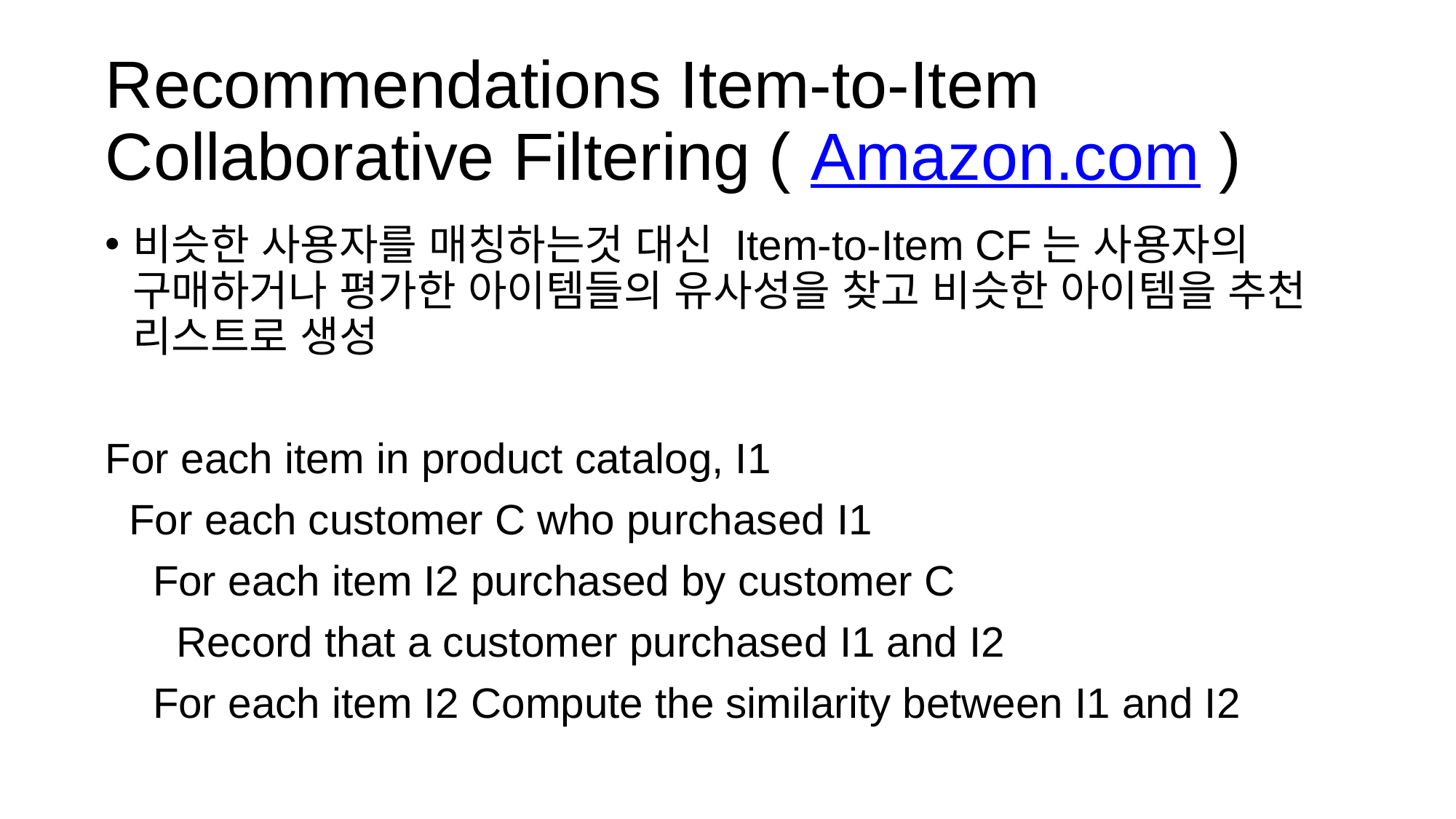

# Recommendations Item-to-Item Collaborative Filtering ( Amazon.com )
비슷한 사용자를 매칭하는것 대신 Item-to-Item CF는 사용자의 구매하거나 평가한 아이템들의 유사성을 찾고 비슷한 아이템을 추천 리스트로 생성

For each item in product catalog, I1
  For each customer C who purchased I1
    For each item I2 purchased by customer C
      Record that a customer purchased I1 and I2
    For each item I2 Compute the similarity between I1 and I2